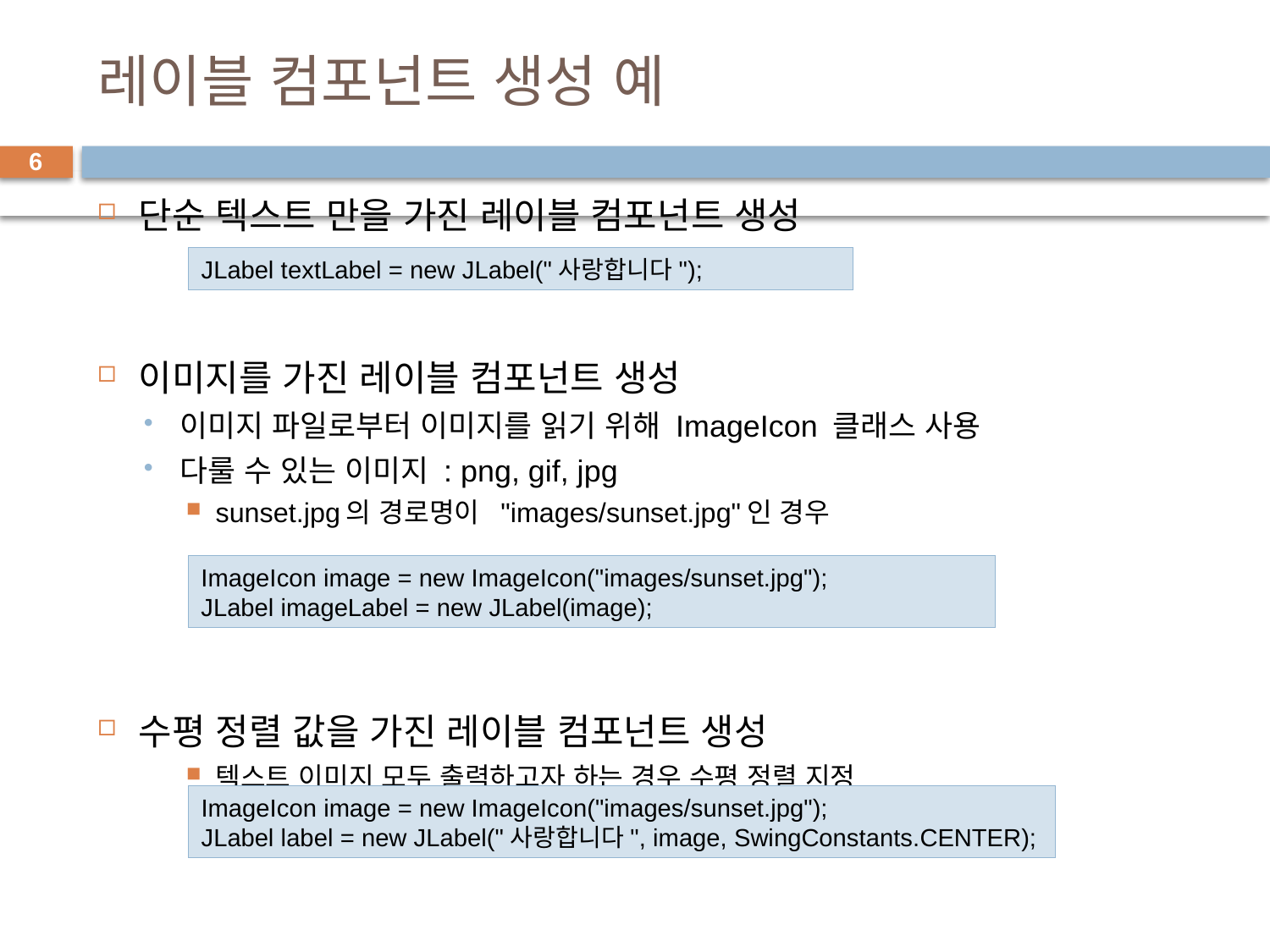

# 레이블 컴포넌트 생성 예
6
단순 텍스트 만을 가진 레이블 컴포넌트 생성

이미지를 가진 레이블 컴포넌트 생성
이미지 파일로부터 이미지를 읽기 위해 ImageIcon 클래스 사용
다룰 수 있는 이미지 : png, gif, jpg
sunset.jpg의 경로명이  "images/sunset.jpg"인 경우

수평 정렬 값을 가진 레이블 컴포넌트 생성
텍스트 이미지 모두 출력하고자 하는 경우 수평 정렬 지정
JLabel textLabel = new JLabel("사랑합니다");
ImageIcon image = new ImageIcon("images/sunset.jpg");
JLabel imageLabel = new JLabel(image);
ImageIcon image = new ImageIcon("images/sunset.jpg");
JLabel label = new JLabel("사랑합니다", image, SwingConstants.CENTER);